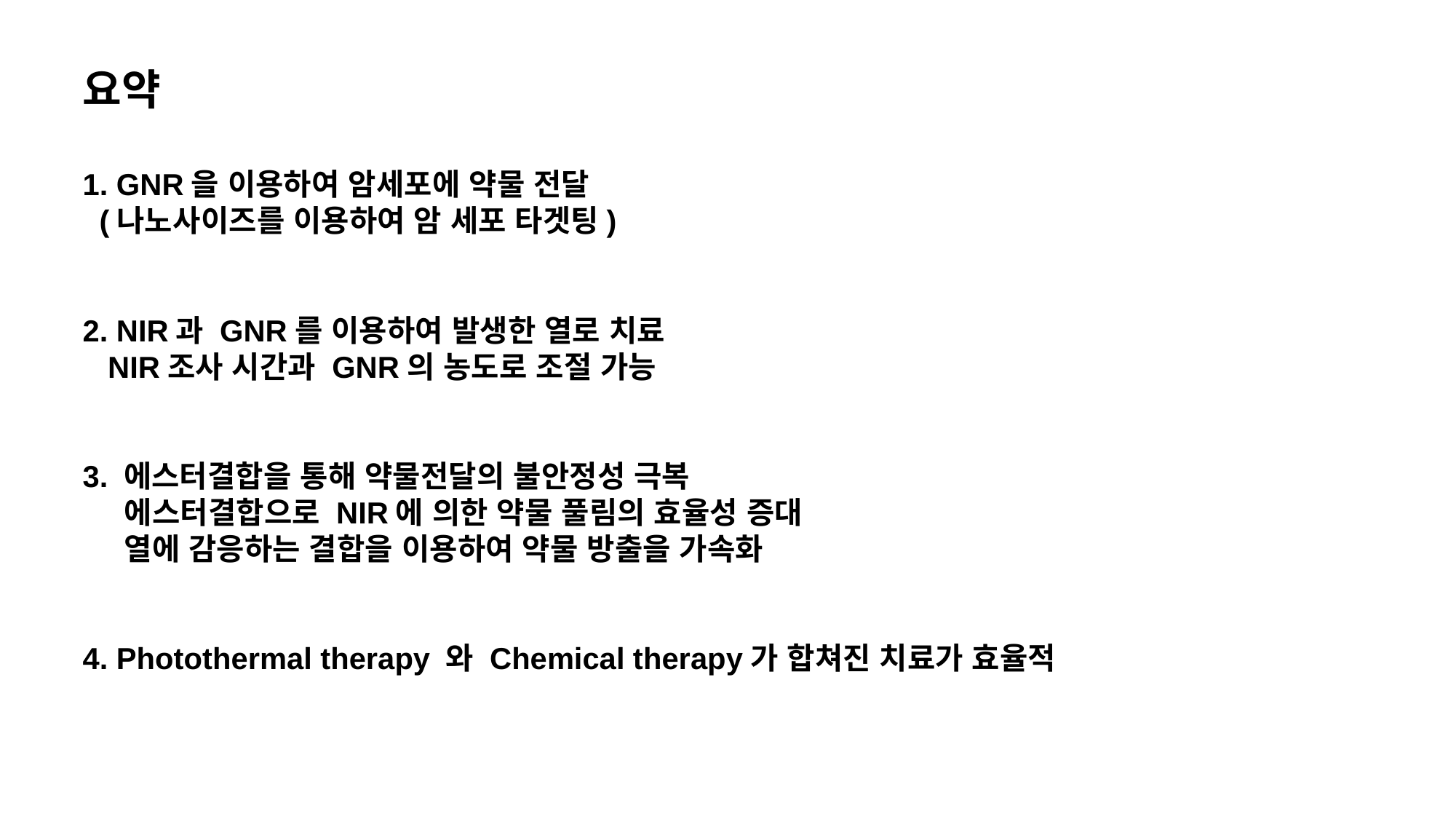

요약
1. GNR을 이용하여 암세포에 약물 전달
  (나노사이즈를 이용하여 암 세포 타겟팅)

2. NIR과 GNR를 이용하여 발생한 열로 치료
   NIR조사 시간과 GNR의 농도로 조절 가능

3. 에스터결합을 통해 약물전달의 불안정성 극복
    에스터결합으로 NIR에 의한 약물 풀림의 효율성 증대
    열에 감응하는 결합을 이용하여 약물 방출을 가속화

4. Photothermal therapy 와 Chemical therapy가 합쳐진 치료가 효율적